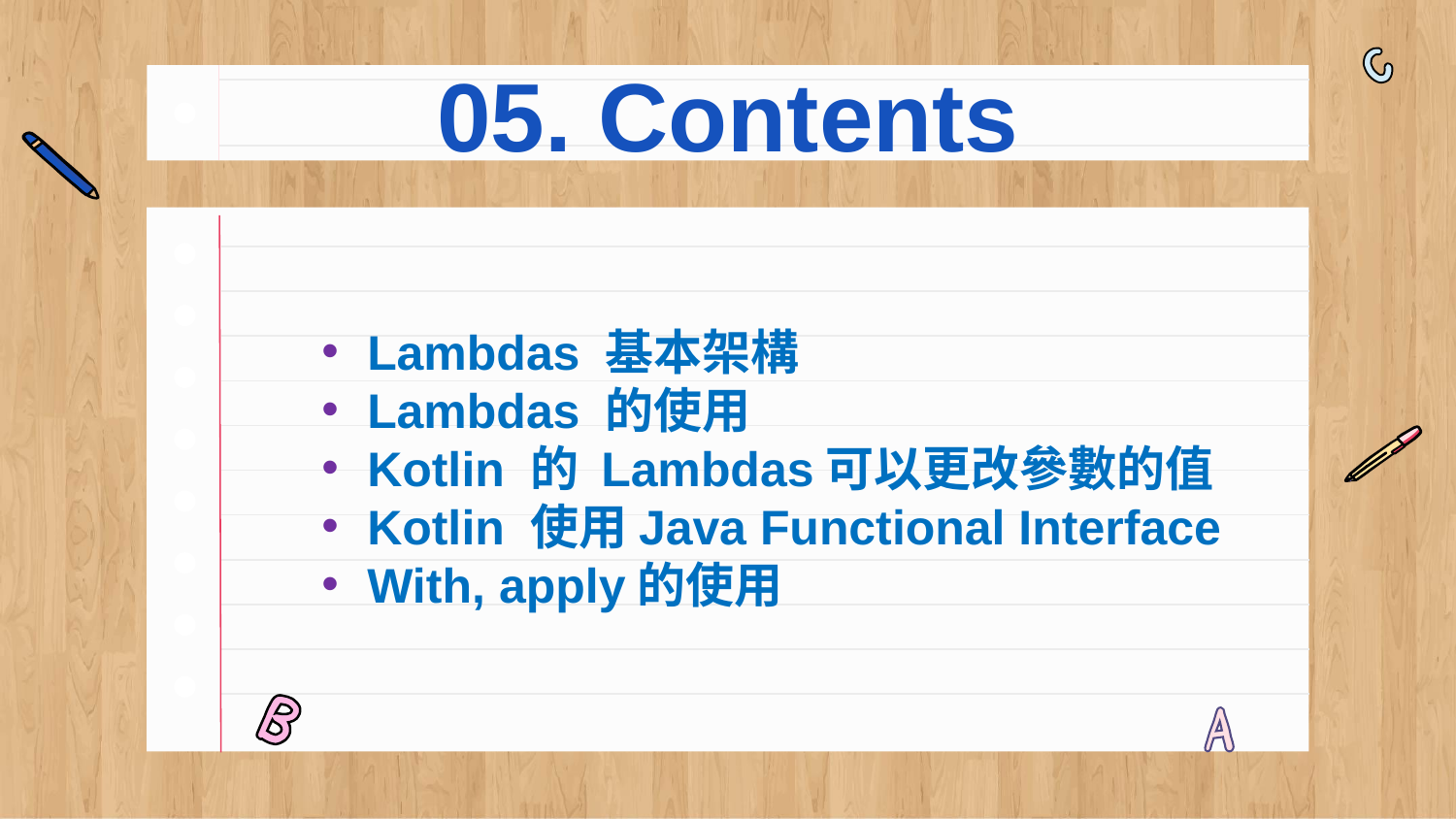

# 05. Contents

Lambdas 基本架構
Lambdas 的使用
Kotlin 的 Lambdas可以更改參數的值
Kotlin 使用Java Functional Interface
With, apply的使用